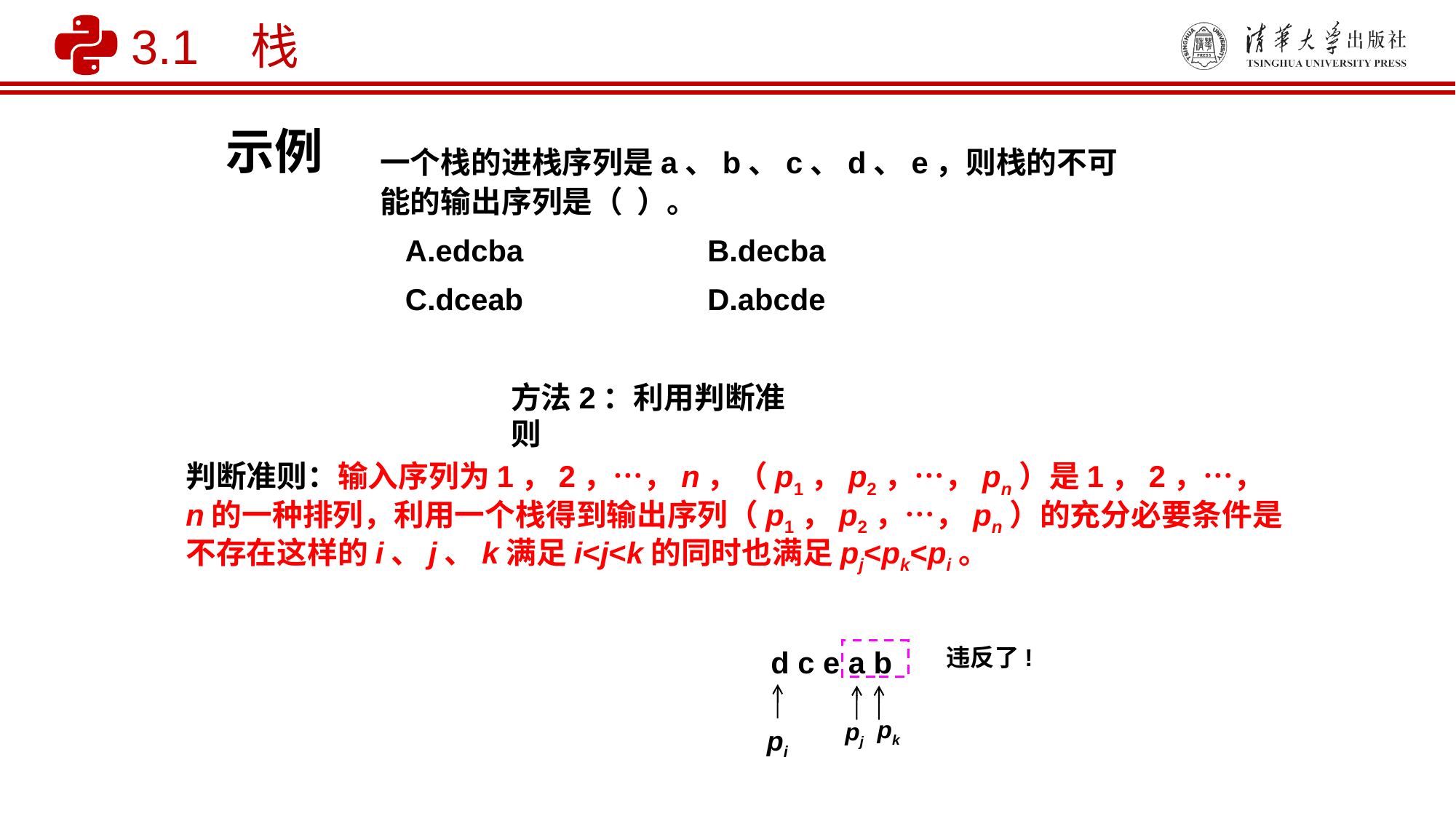

3.1   栈
示例
一个栈的进栈序列是a、b、c、d、e，则栈的不可能的输出序列是（  ）。
   A.edcba		B.decba
   C.dceab		D.abcde
方法2：利用判断准则
判断准则：输入序列为1，2，…，n，（p1，p2，…，pn）是1，2，…，n的一种排列，利用一个栈得到输出序列（p1，p2，…，pn）的充分必要条件是不存在这样的i、j、k满足i<j<k的同时也满足pj<pk<pi。
d c e a b
违反了!

pk
pi
pj